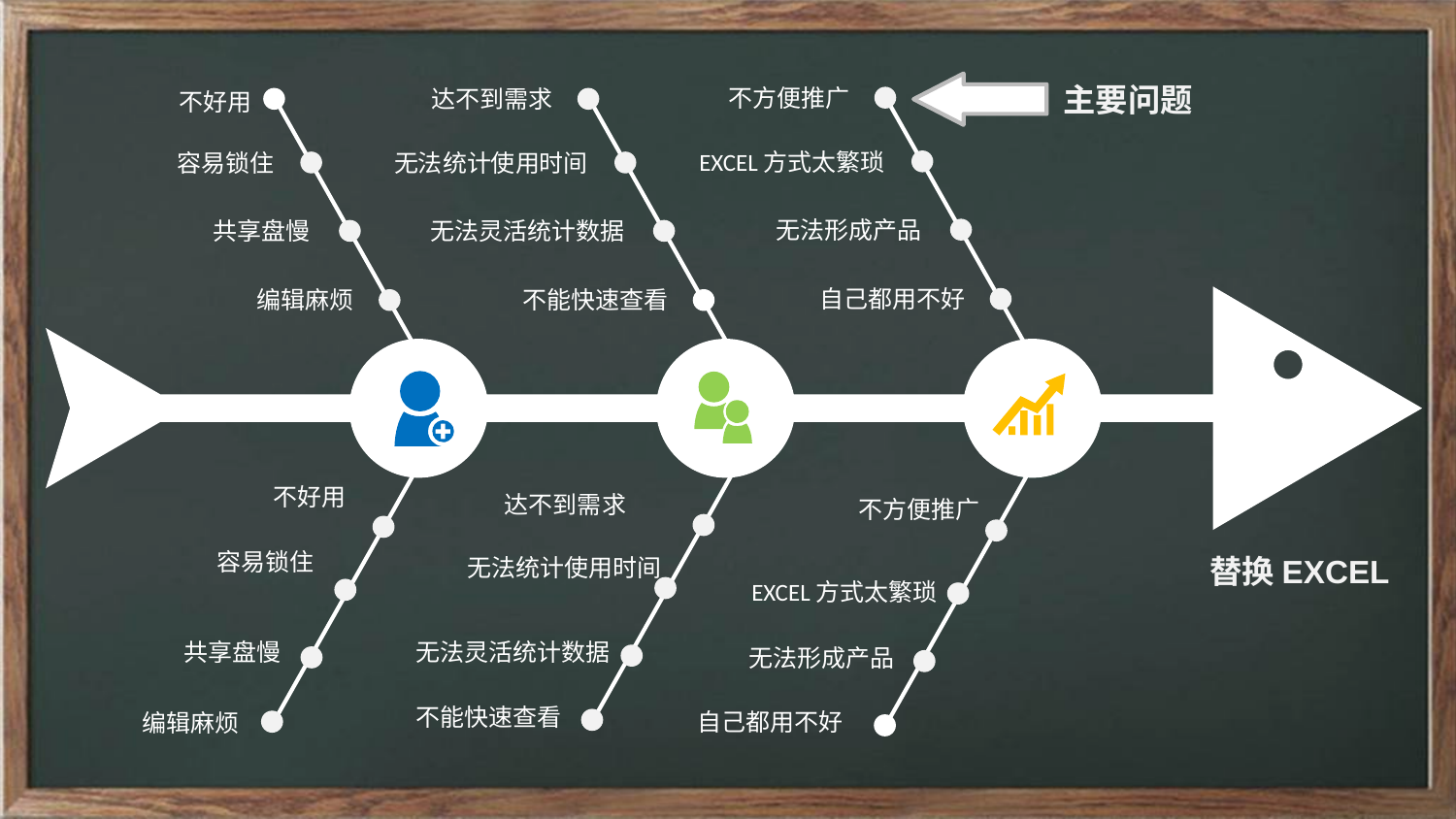

不方便推广
达不到需求
主要问题
不好用

EXCEL方式太繁琐
容易锁住
无法统计使用时间

无法形成产品
共享盘慢
无法灵活统计数据

自己都用不好
编辑麻烦
不能快速查看

不好用
达不到需求
不方便推广

容易锁住
无法统计使用时间
替换EXCEL
EXCEL方式太繁琐

无法灵活统计数据
共享盘慢
无法形成产品

不能快速查看
自己都用不好
编辑麻烦